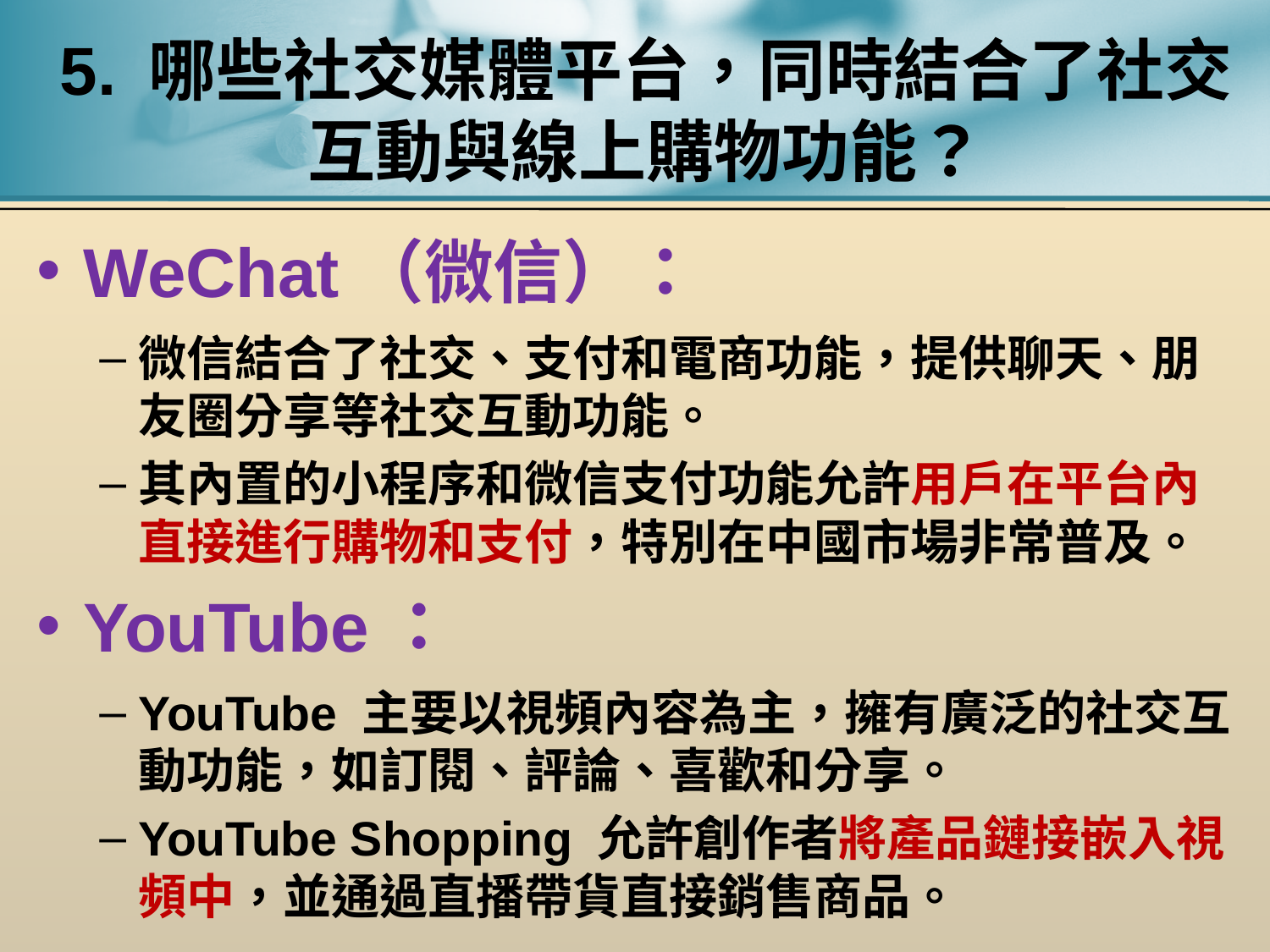

# 5. 哪些社交媒體平台，同時結合了社交互動與線上購物功能？
WeChat（微信）：
微信結合了社交、支付和電商功能，提供聊天、朋友圈分享等社交互動功能。
其內置的小程序和微信支付功能允許用戶在平台內直接進行購物和支付，特別在中國市場非常普及。
YouTube：
YouTube 主要以視頻內容為主，擁有廣泛的社交互動功能，如訂閱、評論、喜歡和分享。
YouTube Shopping 允許創作者將產品鏈接嵌入視頻中，並通過直播帶貨直接銷售商品。